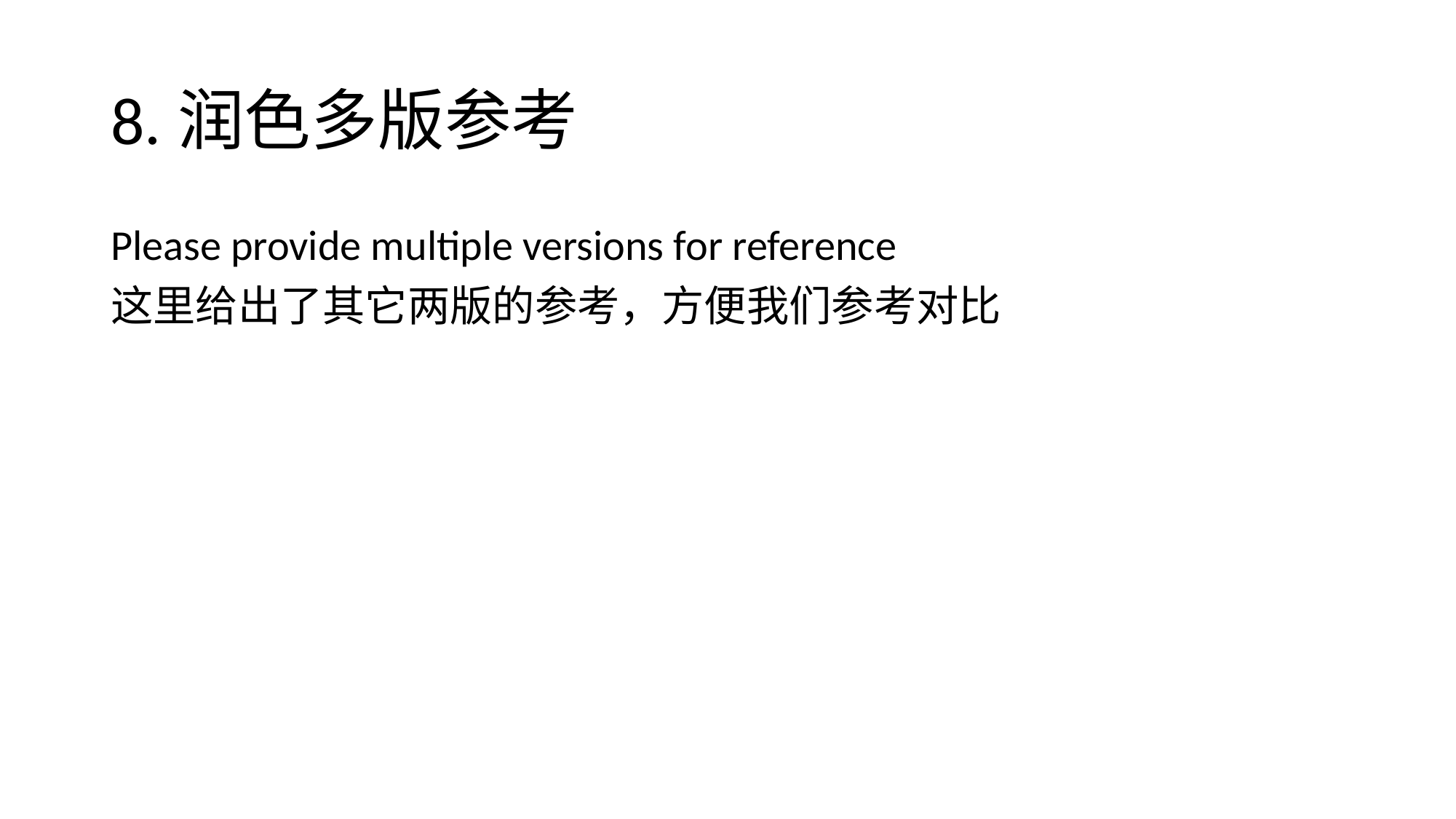

# 8.润色多版参考
Please provide multiple versions for reference
这里给出了其它两版的参考，方便我们参考对比